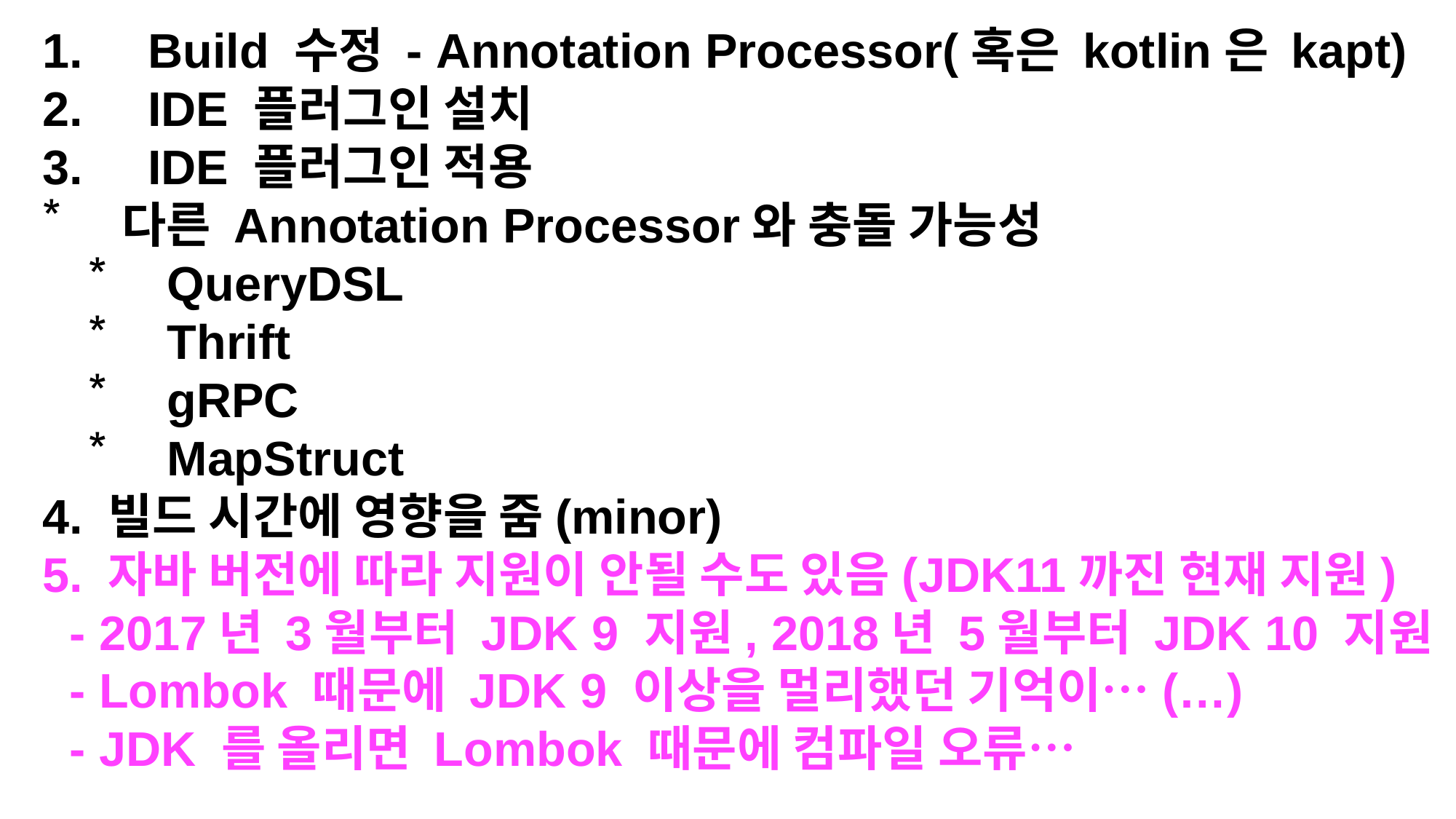

Build 수정 - Annotation Processor(혹은 kotlin은 kapt)
IDE 플러그인 설치
IDE 플러그인 적용
다른 Annotation Processor와 충돌 가능성
QueryDSL
Thrift
gRPC
MapStruct
4. 빌드 시간에 영향을 줌(minor)
5. 자바 버전에 따라 지원이 안될 수도 있음(JDK11까진 현재 지원)
  - 2017년 3월부터 JDK 9 지원, 2018년 5월부터 JDK 10 지원
  - Lombok 때문에 JDK 9 이상을 멀리했던 기억이…(…)
  - JDK 를 올리면 Lombok 때문에 컴파일 오류…